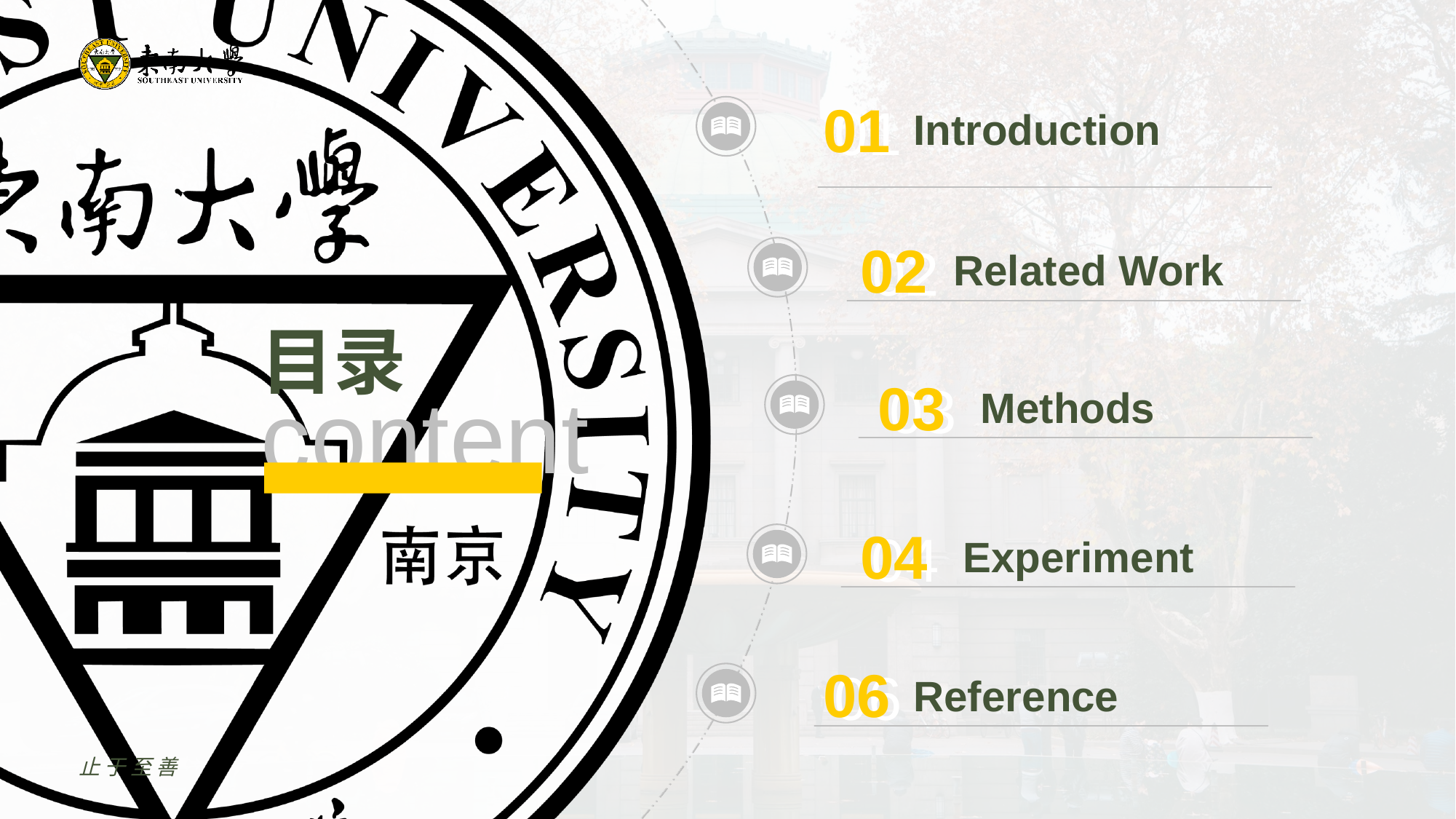

01
01

Introduction
02
02

Related Work
03
03

Methods
04
04

Experiment

06
06

Reference
止于至善